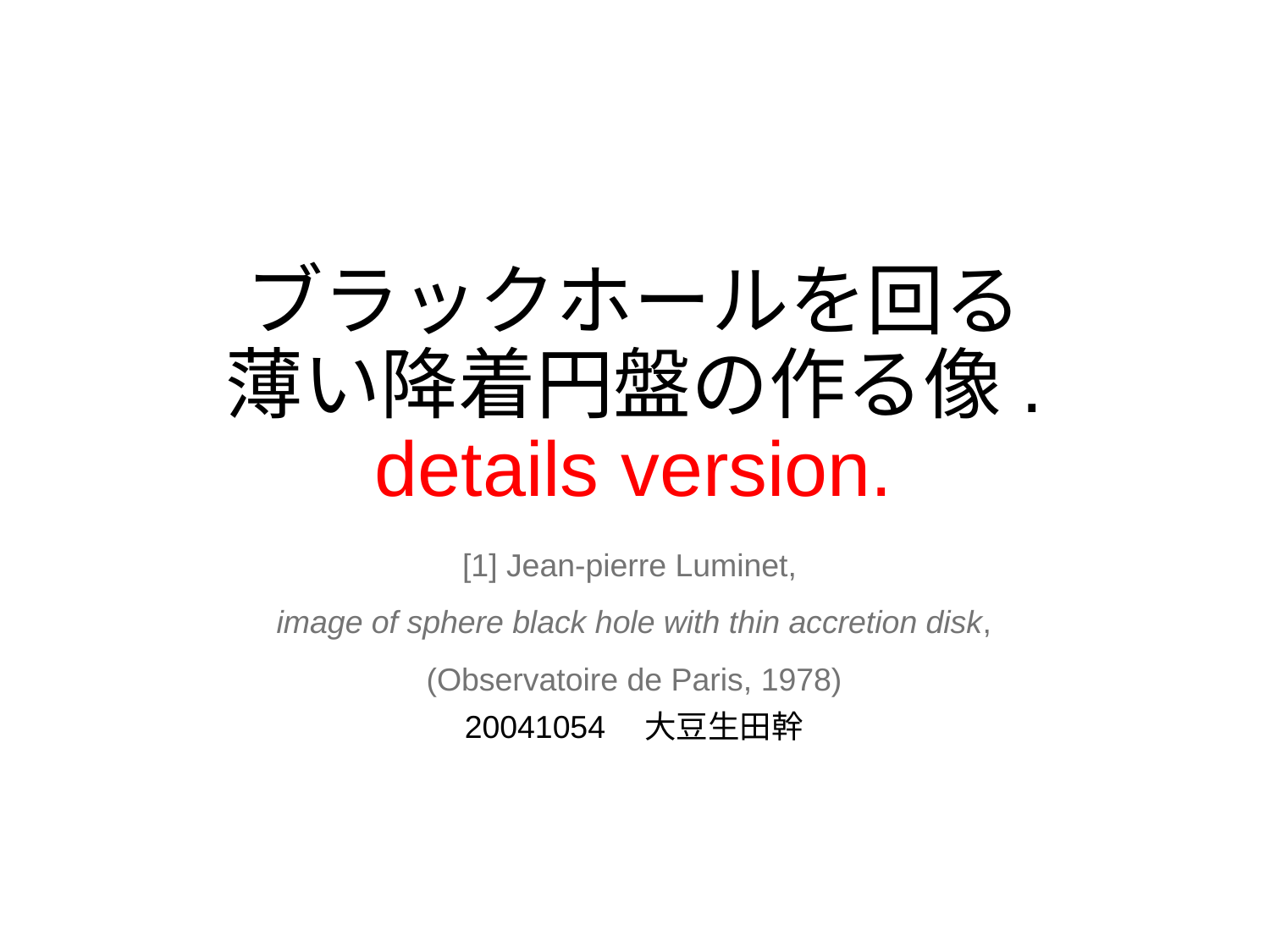

# ブラックホールを回る 薄い降着円盤の作る像. details version.
[1] Jean-pierre Luminet,
image of sphere black hole with thin accretion disk,
(Observatoire de Paris, 1978)
20041054　大豆生田幹